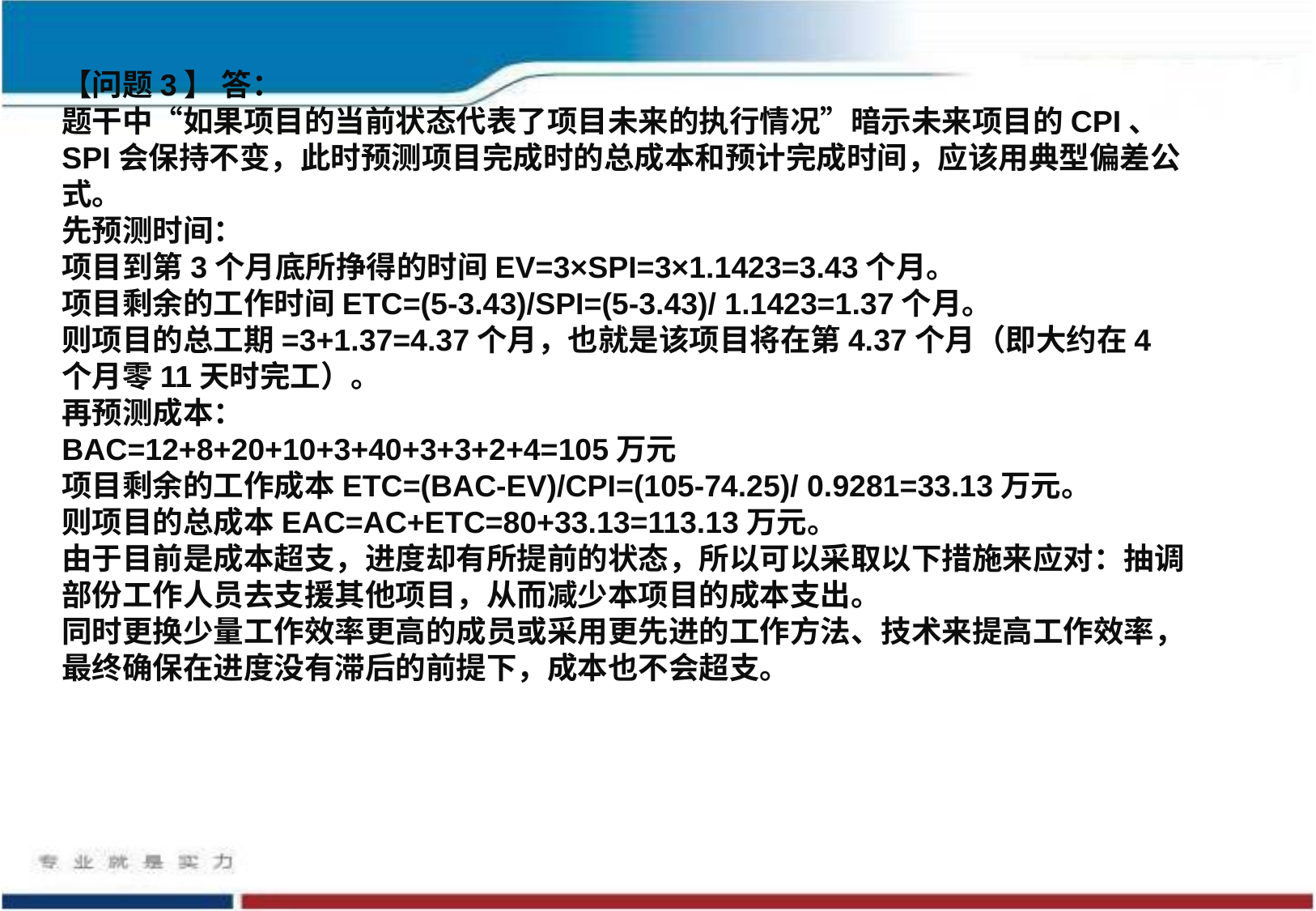

【问题3】 答：
题干中“如果项目的当前状态代表了项目未来的执行情况”暗示未来项目的CPI、SPI会保持不变，此时预测项目完成时的总成本和预计完成时间，应该用典型偏差公式。
先预测时间：
项目到第3个月底所挣得的时间EV=3×SPI=3×1.1423=3.43个月。
项目剩余的工作时间ETC=(5-3.43)/SPI=(5-3.43)/ 1.1423=1.37个月。
则项目的总工期=3+1.37=4.37个月，也就是该项目将在第4.37个月（即大约在4个月零11天时完工）。
再预测成本：
BAC=12+8+20+10+3+40+3+3+2+4=105万元
项目剩余的工作成本ETC=(BAC-EV)/CPI=(105-74.25)/ 0.9281=33.13万元。
则项目的总成本EAC=AC+ETC=80+33.13=113.13万元。
由于目前是成本超支，进度却有所提前的状态，所以可以采取以下措施来应对：抽调部份工作人员去支援其他项目，从而减少本项目的成本支出。
同时更换少量工作效率更高的成员或采用更先进的工作方法、技术来提高工作效率，最终确保在进度没有滞后的前提下，成本也不会超支。